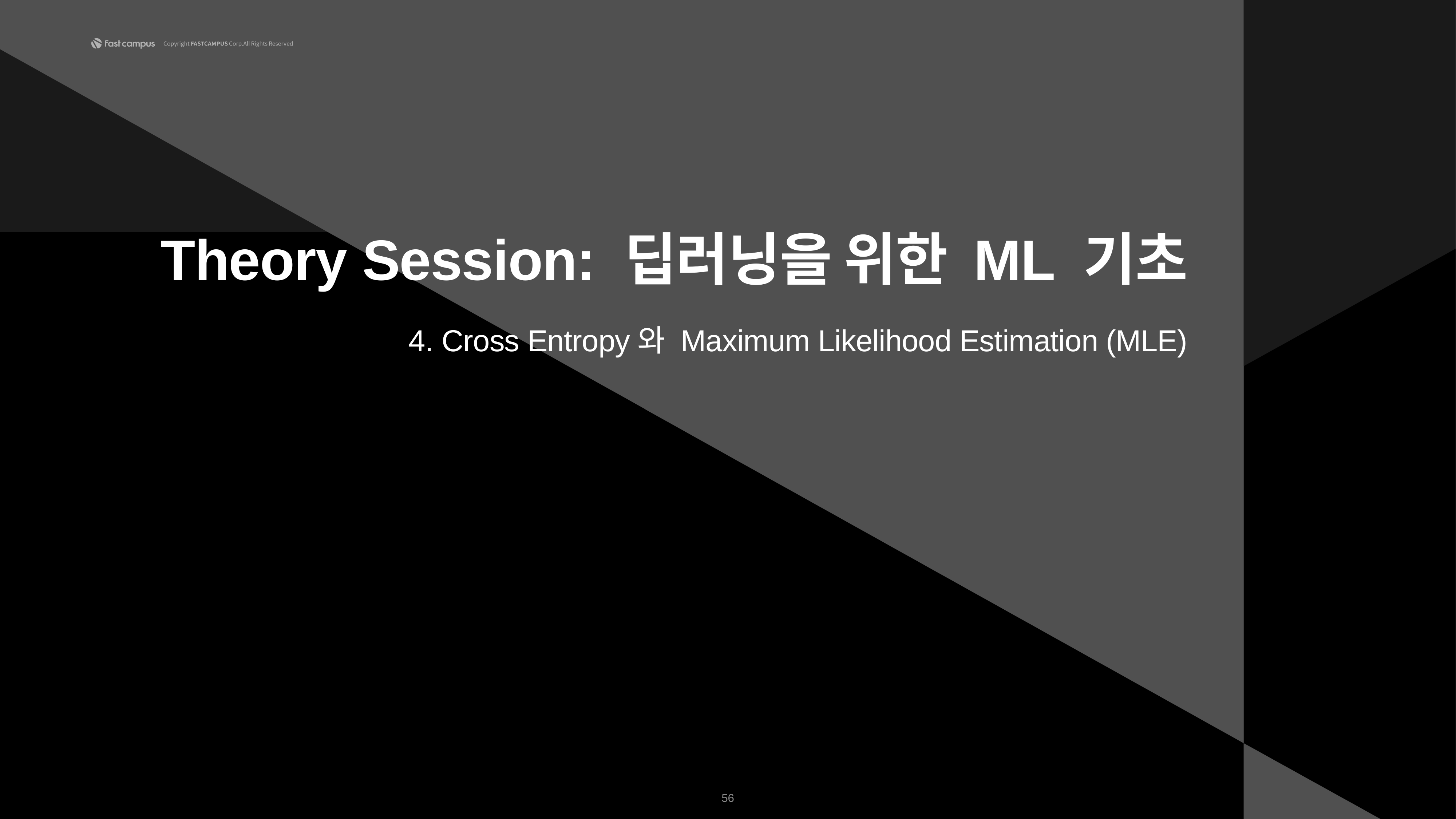

Theory Session: 딥러닝을 위한 ML 기초

4. Cross Entropy와 Maximum Likelihood Estimation (MLE)
56